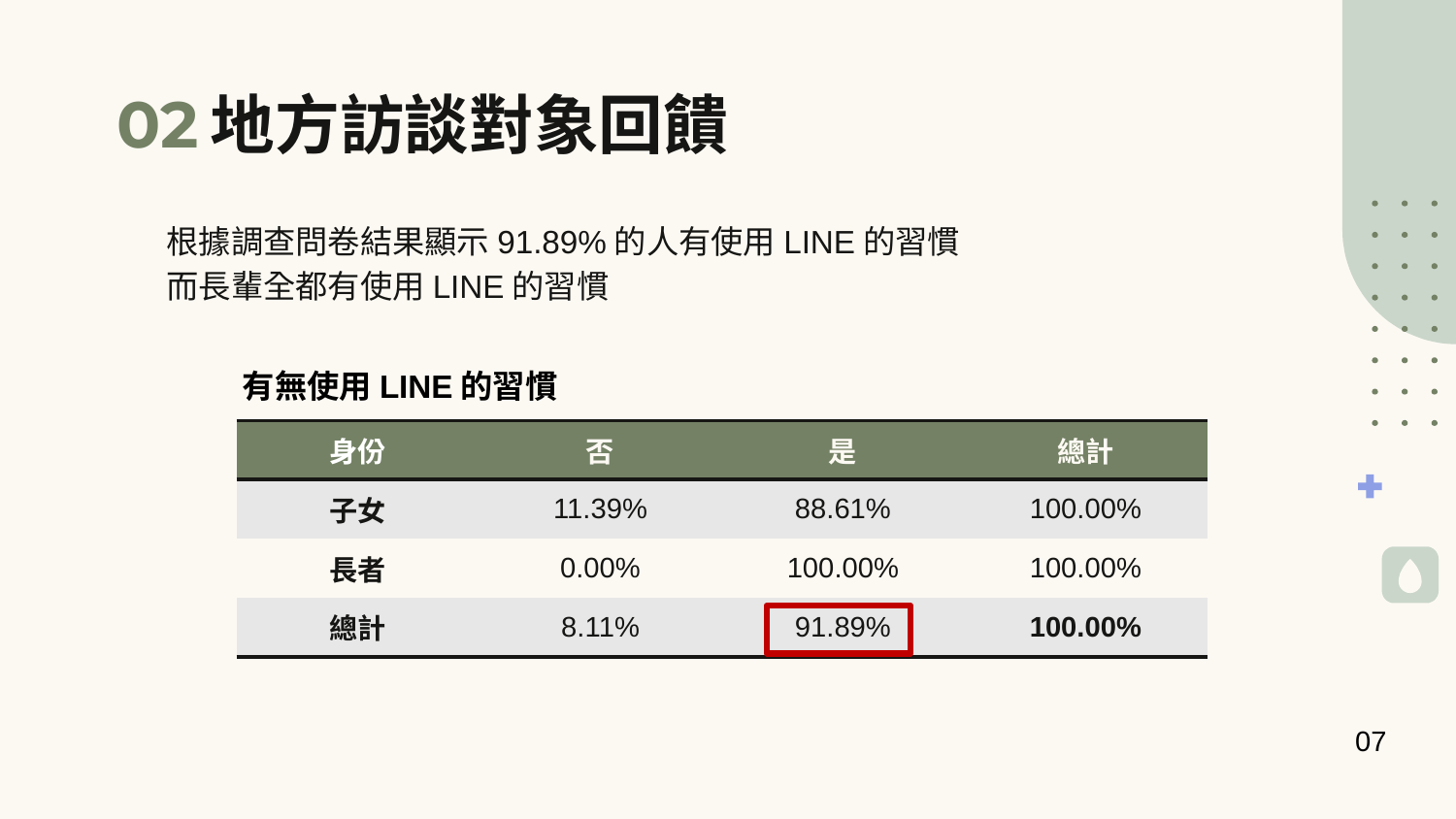

# 地方訪談對象回饋
02
根據調查問卷結果顯示91.89%的人有使用LINE的習慣
而長輩全都有使用LINE的習慣
有無使用LINE的習慣
| 身份 | 否 | 是 | 總計 |
| --- | --- | --- | --- |
| 子女 | 11.39% | 88.61% | 100.00% |
| 長者 | 0.00% | 100.00% | 100.00% |
| 總計 | 8.11% | 91.89% | 100.00% |

07